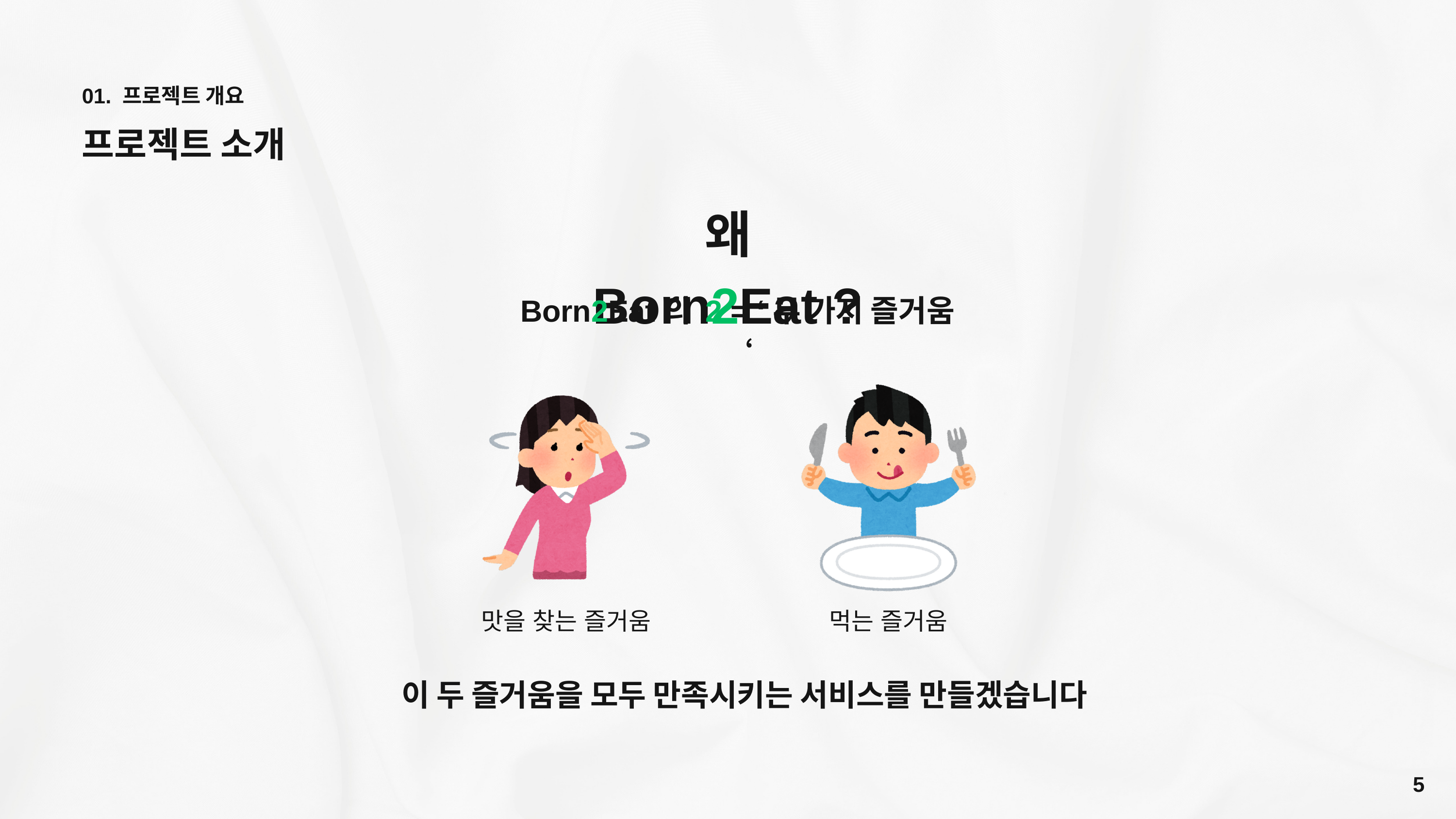

01. 프로젝트 개요
프로젝트 소개
왜 Born2Eat ?
Born2Eat의 2 = ‘두 가지 즐거움‘

맛을 찾는 즐거움
먹는 즐거움
 이 두 즐거움을 모두 만족시키는 서비스를 만들겠습니다
5